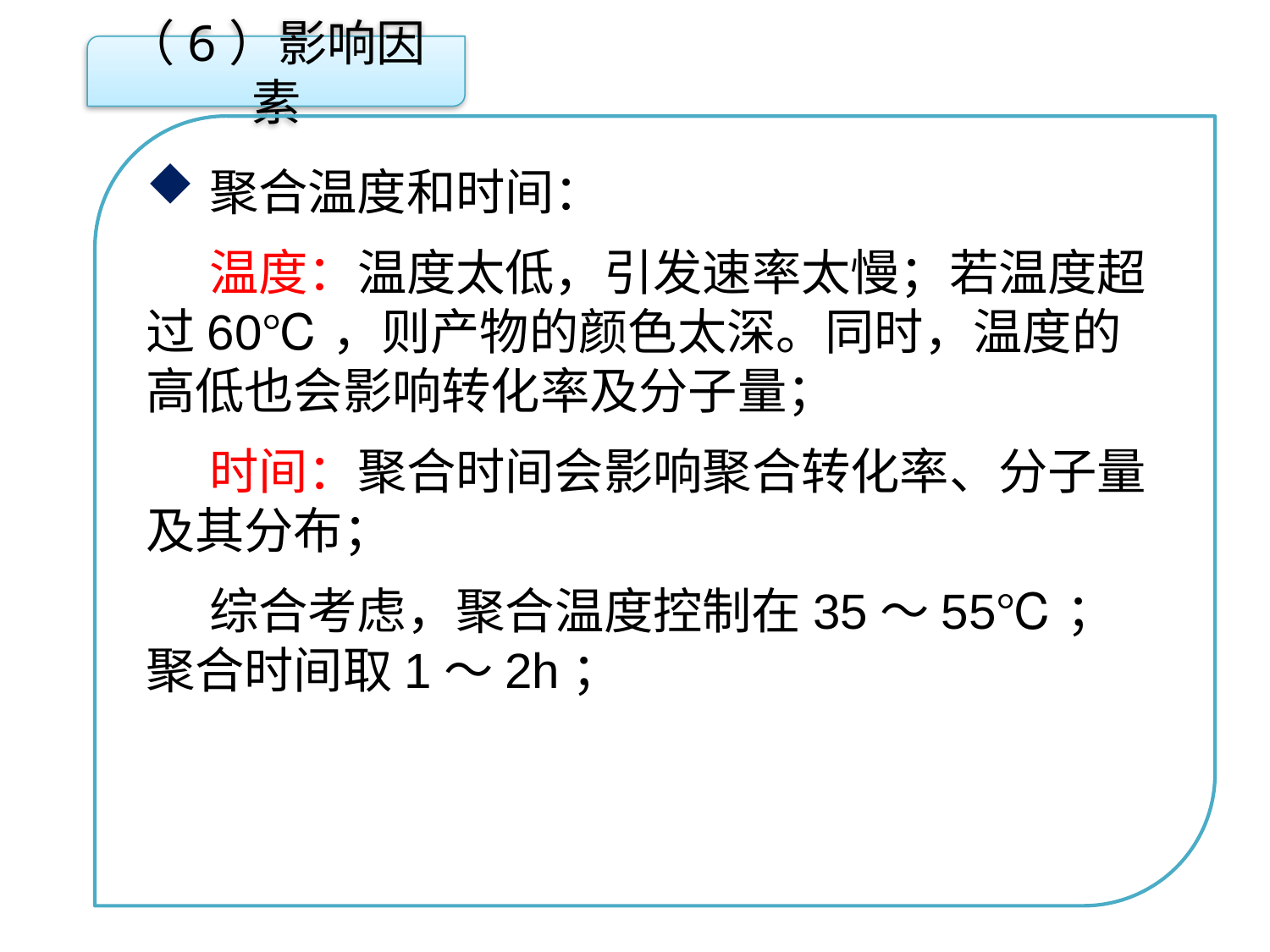

（6）影响因素
聚合温度和时间：
温度：温度太低，引发速率太慢；若温度超过60℃，则产物的颜色太深。同时，温度的高低也会影响转化率及分子量；
时间：聚合时间会影响聚合转化率、分子量及其分布；
综合考虑，聚合温度控制在35～55℃；聚合时间取1～2h；
点击添加文本
点击添加文本
点击添加文本
点击添加文本